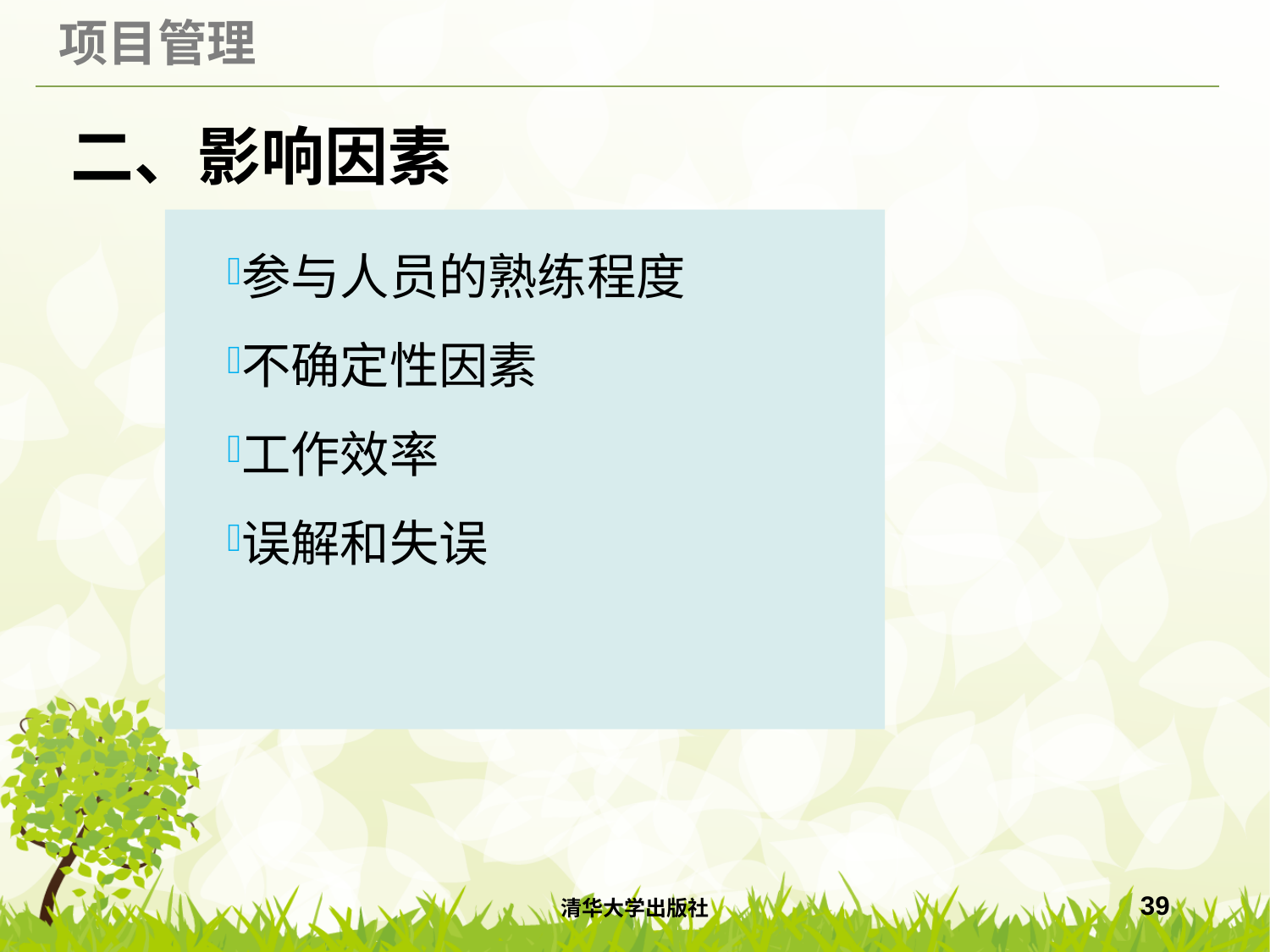

# 二、影响因素
参与人员的熟练程度
不确定性因素
工作效率
误解和失误

清华大学出版社
39